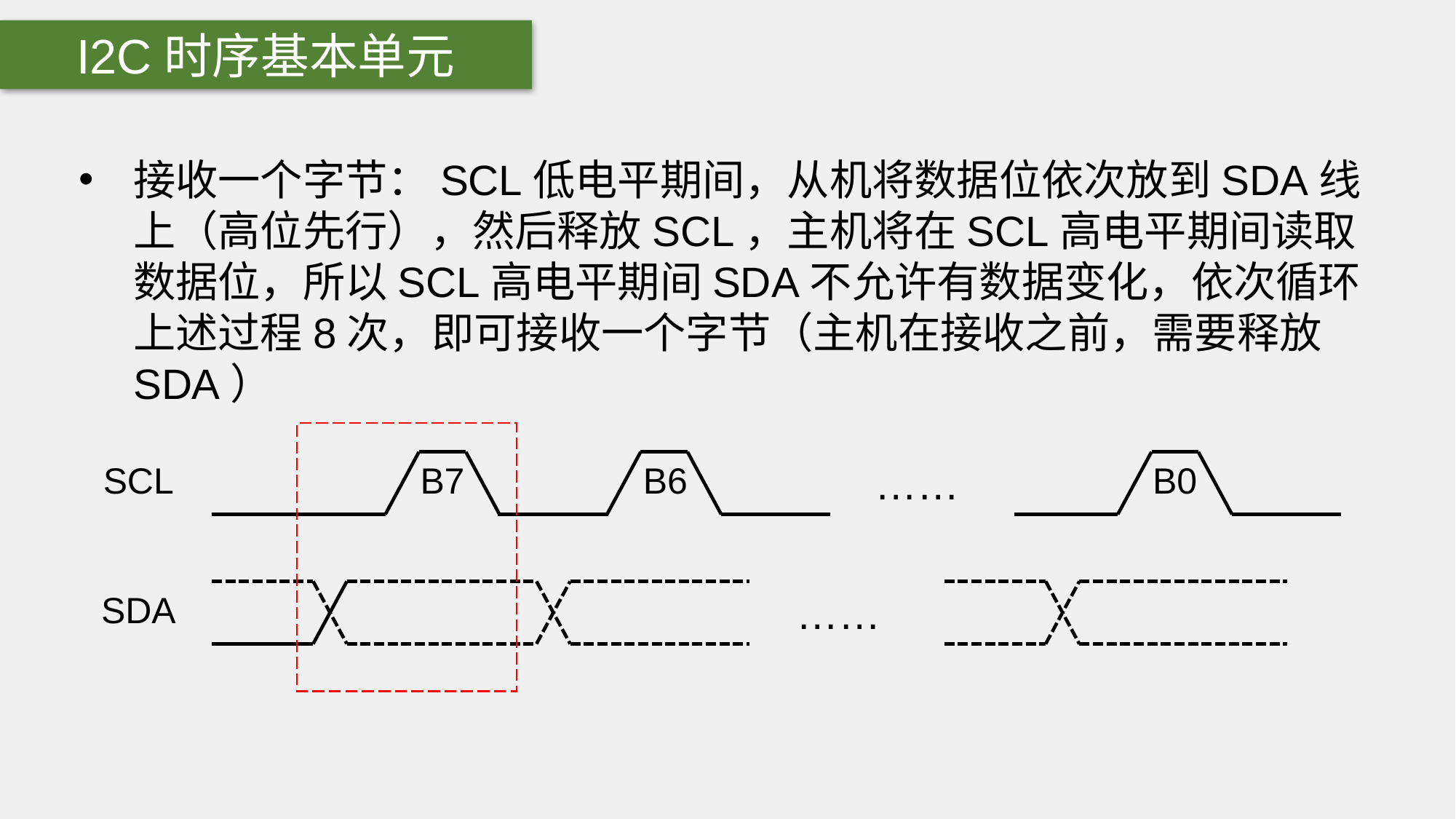

I2C时序基本单元
接收一个字节：SCL低电平期间，从机将数据位依次放到SDA线上（高位先行），然后释放SCL，主机将在SCL高电平期间读取数据位，所以SCL高电平期间SDA不允许有数据变化，依次循环上述过程8次，即可接收一个字节（主机在接收之前，需要释放SDA）

B7
B6
B0
SCL
……
SDA
……